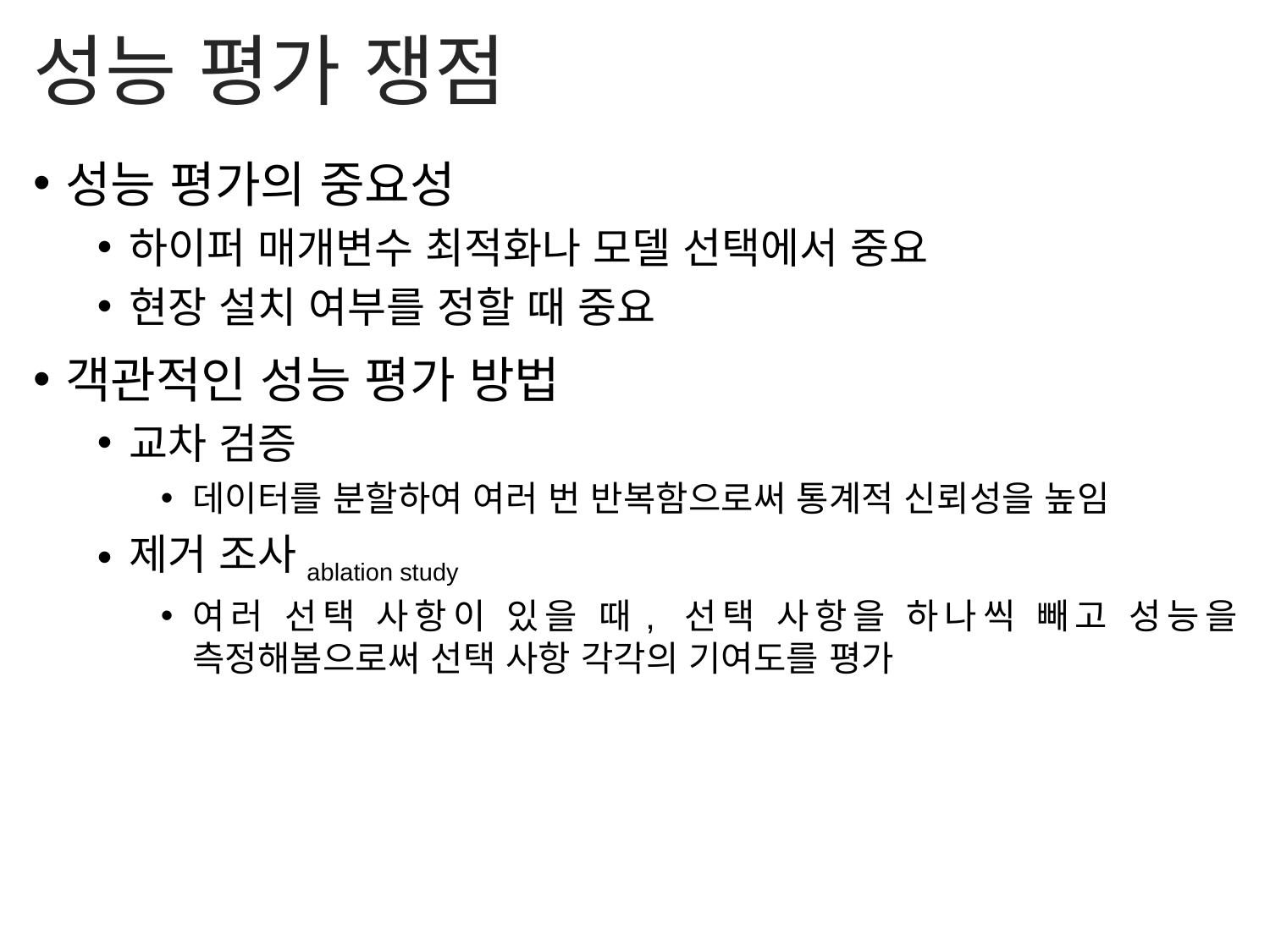

# 성능 평가 쟁점
성능 평가의 중요성
하이퍼 매개변수 최적화나 모델 선택에서 중요
현장 설치 여부를 정할 때 중요
객관적인 성능 평가 방법
교차 검증
데이터를 분할하여 여러 번 반복함으로써 통계적 신뢰성을 높임
제거 조사ablation study
여러 선택 사항이 있을 때, 선택 사항을 하나씩 빼고 성능을 측정해봄으로써 선택 사항 각각의 기여도를 평가